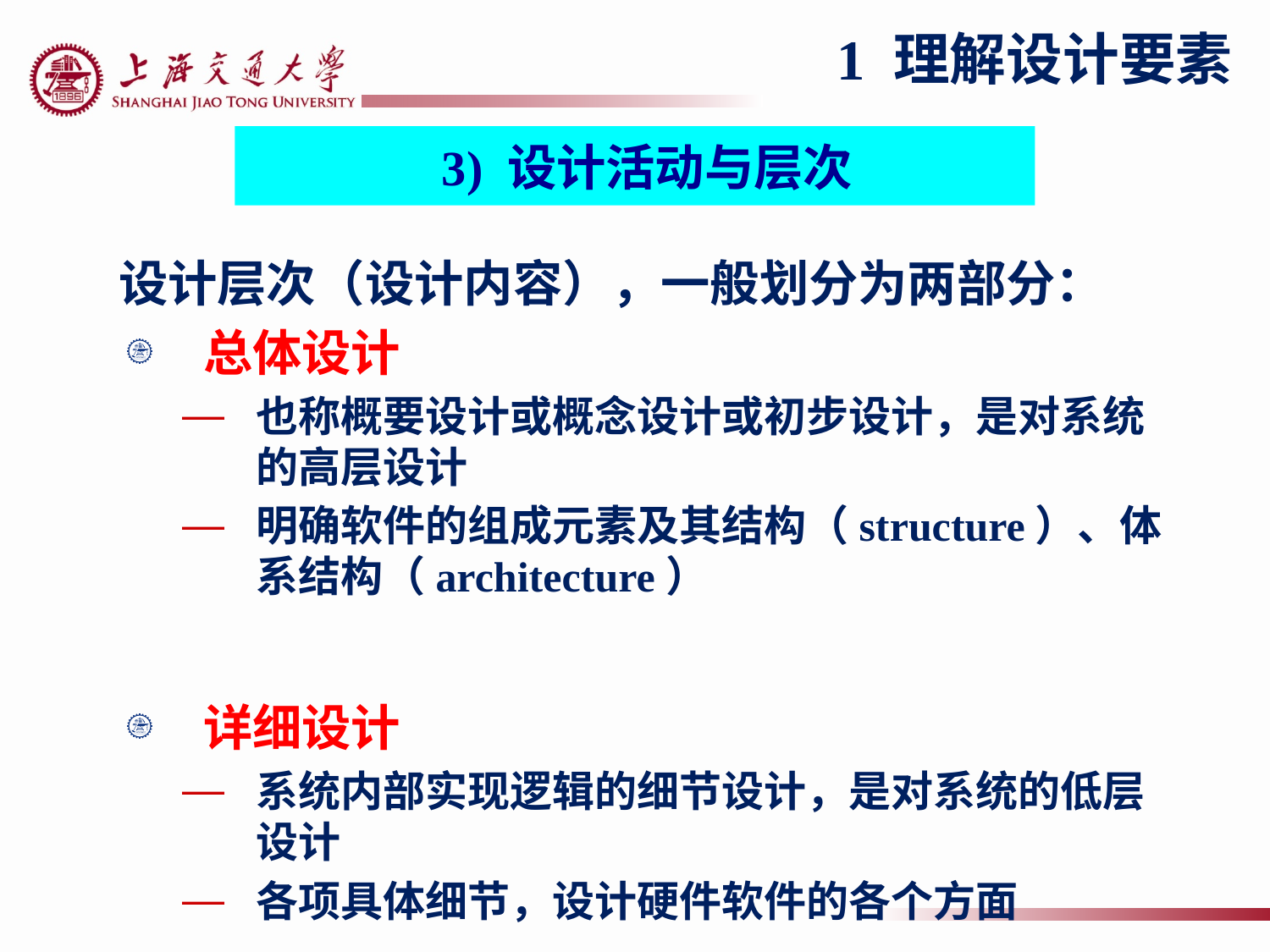

1 理解设计要素
  3) 设计活动与层次
设计层次（设计内容），一般划分为两部分：
总体设计
也称概要设计或概念设计或初步设计，是对系统的高层设计
明确软件的组成元素及其结构（structure）、体系结构（architecture）

详细设计
系统内部实现逻辑的细节设计，是对系统的低层设计
各项具体细节，设计硬件软件的各个方面